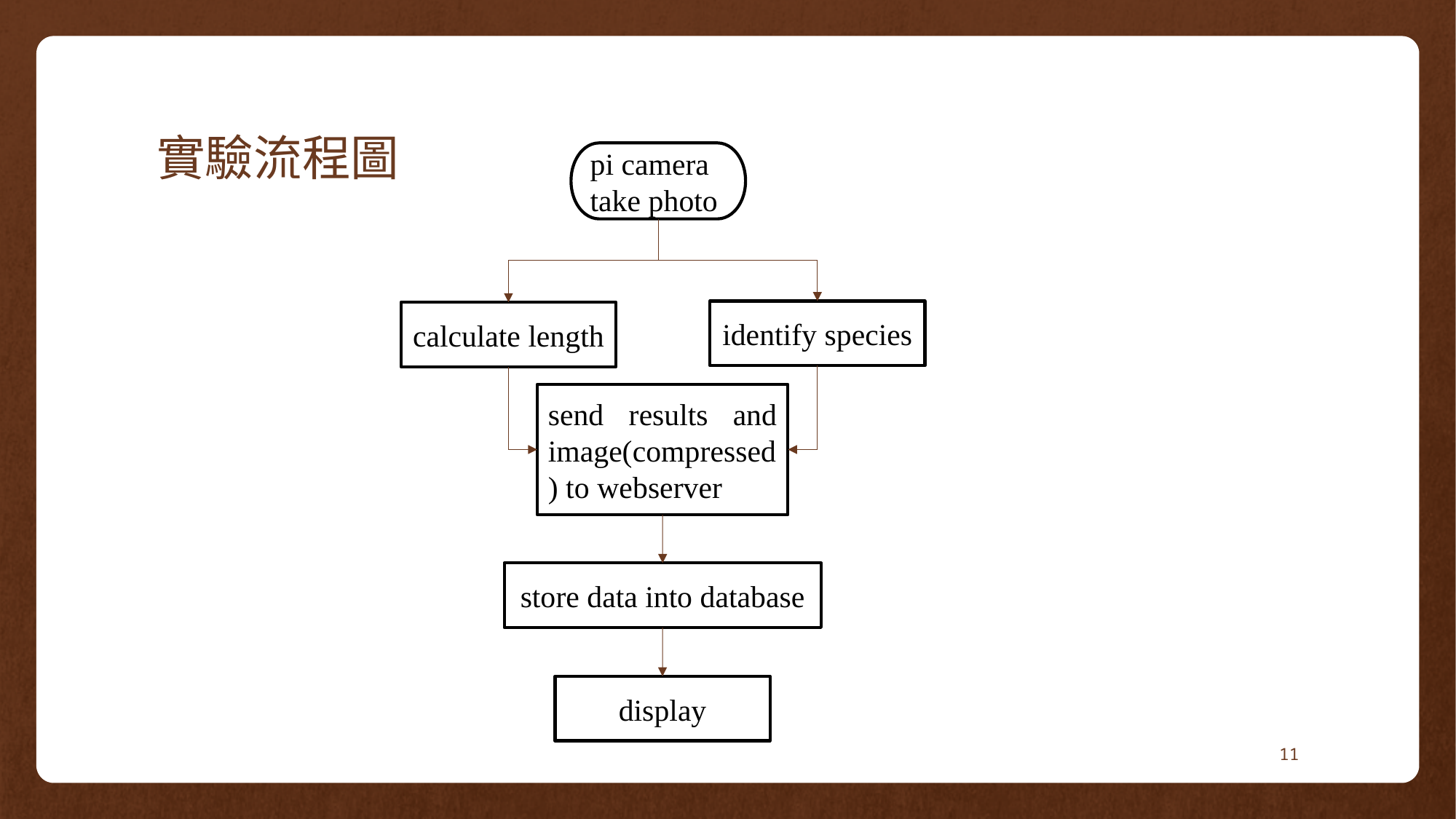

# 實驗流程圖
pi camera take photo
identify species
calculate length
send results and image(compressed) to webserver
store data into database

display
11